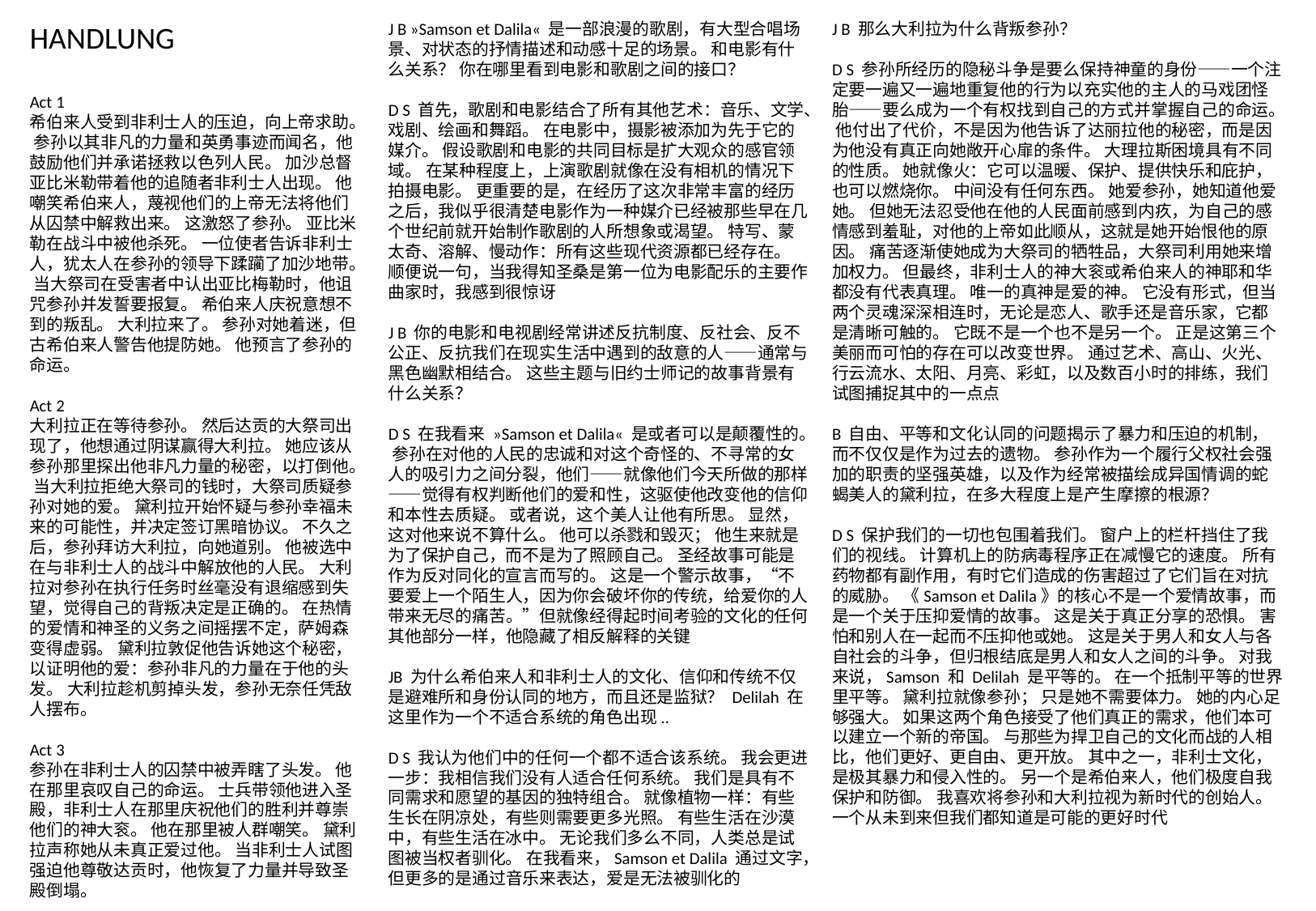

J B 那么大利拉为什么背叛参孙？

D S 参孙所经历的隐秘斗争是要么保持神童的身份——一个注定要一遍又一遍地重复他的行为以充实他的主人的马戏团怪胎——要么成为一个有权找到自己的方式并掌握自己的命运。 他付出了代价，不是因为他告诉了达丽拉他的秘密，而是因为他没有真正向她敞开心扉的条件。 大理拉斯困境具有不同的性质。 她就像火：它可以温暖、保护、提供快乐和庇护，也可以燃烧你。 中间没有任何东西。 她爱参孙，她知道他爱她。 但她无法忍受他在他的人民面前感到内疚，为自己的感情感到羞耻，对他的上帝如此顺从，这就是她开始恨他的原因。 痛苦逐渐使她成为大祭司的牺牲品，大祭司利用她来增加权力。 但最终，非利士人的神大衮或希伯来人的神耶和华都没有代表真理。 唯一的真神是爱的神。 它没有形式，但当两个灵魂深深相连时，无论是恋人、歌手还是音乐家，它都是清晰可触的。 它既不是一个也不是另一个。 正是这第三个美丽而可怕的存在可以改变世界。 通过艺术、高山、火光、行云流水、太阳、月亮、彩虹，以及数百小时的排练，我们试图捕捉其中的一点点

B 自由、平等和文化认同的问题揭示了暴力和压迫的机制，而不仅仅是作为过去的遗物。 参孙作为一个履行父权社会强加的职责的坚强英雄，以及作为经常被描绘成异国情调的蛇蝎美人的黛利拉，在多大程度上是产生摩擦的根源？

D S 保护我们的一切也包围着我们。 窗户上的栏杆挡住了我们的视线。 计算机上的防病毒程序正在减慢它的速度。 所有药物都有副作用，有时它们造成的伤害超过了它们旨在对抗的威胁。 《Samson et Dalila》的核心不是一个爱情故事，而是一个关于压抑爱情的故事。 这是关于真正分享的恐惧。 害怕和别人在一起而不压抑他或她。 这是关于男人和女人与各自社会的斗争，但归根结底是男人和女人之间的斗争。 对我来说，Samson 和 Delilah 是平等的。 在一个抵制平等的世界里平等。 黛利拉就像参孙； 只是她不需要体力。 她的内心足够强大。 如果这两个角色接受了他们真正的需求，他们本可以建立一个新的帝国。 与那些为捍卫自己的文化而战的人相比，他们更好、更自由、更开放。 其中之一，非利士文化，是极其暴力和侵入性的。 另一个是希伯来人，他们极度自我保护和防御。 我喜欢将参孙和大利拉视为新时代的创始人。 一个从未到来但我们都知道是可能的更好时代
HANDLUNG

Act 1
希伯来人受到非利士人的压迫，向上帝求助。 参孙以其非凡的力量和英勇事迹而闻名，他鼓励他们并承诺拯救以色列人民。 加沙总督亚比米勒带着他的追随者非利士人出现。 他嘲笑希伯来人，蔑视他们的上帝无法将他们从囚禁中解救出来。 这激怒了参孙。 亚比米勒在战斗中被他杀死。 一位使者告诉非利士人，犹太人在参孙的领导下蹂躏了加沙地带。 当大祭司在受害者中认出亚比梅勒时，他诅咒参孙并发誓要报复。 希伯来人庆祝意想不到的叛乱。 大利拉来了。 参孙对她着迷，但古希伯来人警告他提防她。 他预言了参孙的命运。

Act 2
大利拉正在等待参孙。 然后达贡的大祭司出现了，他想通过阴谋赢得大利拉。 她应该从参孙那里探出他非凡力量的秘密，以打倒他。 当大利拉拒绝大祭司的钱时，大祭司质疑参孙对她的爱。 黛利拉开始怀疑与参孙幸福未来的可能性，并决定签订黑暗协议。 不久之后，参孙拜访大利拉，向她道别。 他被选中在与非利士人的战斗中解放他的人民。 大利拉对参孙在执行任务时丝毫没有退缩感到失望，觉得自己的背叛决定是正确的。 在热情的爱情和神圣的义务之间摇摆不定，萨姆森变得虚弱。 黛利拉敦促他告诉她这个秘密，以证明他的爱：参孙非凡的力量在于他的头发。 大利拉趁机剪掉头发，参孙无奈任凭敌人摆布。

Act 3
参孙在非利士人的囚禁中被弄瞎了头发。 他在那里哀叹自己的命运。 士兵带领他进入圣殿，非利士人在那里庆祝他们的胜利并尊崇他们的神大衮。 他在那里被人群嘲笑。 黛利拉声称她从未真正爱过他。 当非利士人试图强迫他尊敬达贡时，他恢复了力量并导致圣殿倒塌。
J B »Samson et Dalila« 是一部浪漫的歌剧，有大型合唱场景、对状态的抒情描述和动感十足的场景。 和电影有什么关系？ 你在哪里看到电影和歌剧之间的接口？

D S 首先，歌剧和电影结合了所有其他艺术：音乐、文学、戏剧、绘画和舞蹈。 在电影中，摄影被添加为先于它的媒介。 假设歌剧和电影的共同目标是扩大观众的感官领域。 在某种程度上，上演歌剧就像在没有相机的情况下拍摄电影。 更重要的是，在经历了这次非常丰富的经历之后，我似乎很清楚电影作为一种媒介已经被那些早在几个世纪前就开始制作歌剧的人所想象或渴望。 特写、蒙太奇、溶解、慢动作：所有这些现代资源都已经存在。 顺便说一句，当我得知圣桑是第一位为电影配乐的主要作曲家时，我感到很惊讶

J B 你的电影和电视剧经常讲述反抗制度、反社会、反不公正、反抗我们在现实生活中遇到的敌意的人——通常与黑色幽默相结合。 这些主题与旧约士师记的故事背景有什么关系？

D S 在我看来 »Samson et Dalila« 是或者可以是颠覆性的。 参孙在对他的人民的忠诚和对这个奇怪的、不寻常的女人的吸引力之间分裂，他们——就像他们今天所做的那样——觉得有权判断他们的爱和性，这驱使他改变他的信仰和本性去质疑。 或者说，这个美人让他有所思。 显然，这对他来说不算什么。 他可以杀戮和毁灭； 他生来就是为了保护自己，而不是为了照顾自己。 圣经故事可能是作为反对同化的宣言而写的。 这是一个警示故事，“不要爱上一个陌生人，因为你会破坏你的传统，给爱你的人带来无尽的痛苦。”但就像经得起时间考验的文化的任何其他部分一样，他隐藏了相反解释的关键

JB 为什么希伯来人和非利士人的文化、信仰和传统不仅是避难所和身份认同的地方，而且还是监狱？ Delilah 在这里作为一个不适合系统的角色出现..

D S 我认为他们中的任何一个都不适合该系统。 我会更进一步：我相信我们没有人适合任何系统。 我们是具有不同需求和愿望的基因的独特组合。 就像植物一样：有些生长在阴凉处，有些则需要更多光照。 有些生活在沙漠中，有些生活在冰中。 无论我们多么不同，人类总是试图被当权者驯化。 在我看来，Samson et Dalila 通过文字，但更多的是通过音乐来表达，爱是无法被驯化的